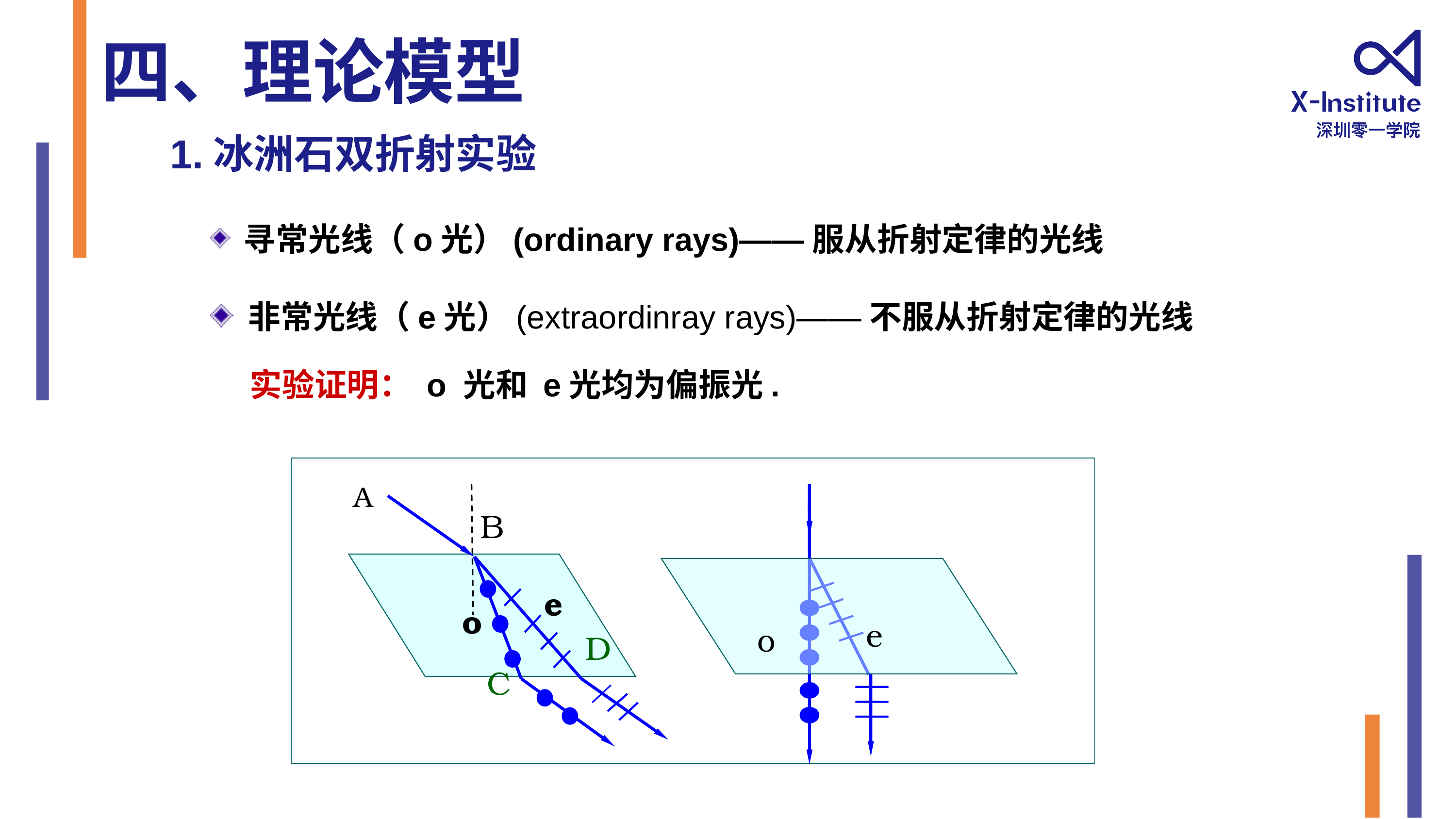

四、理论模型

1.冰洲石双折射实验

 寻常光线（o光）(ordinary rays)——服从折射定律的光线

 非常光线（e光）(extraordinray rays)——不服从折射定律的光线
实验证明： o 光和 e光均为偏振光.

A

B

e

o

D

C

e

o